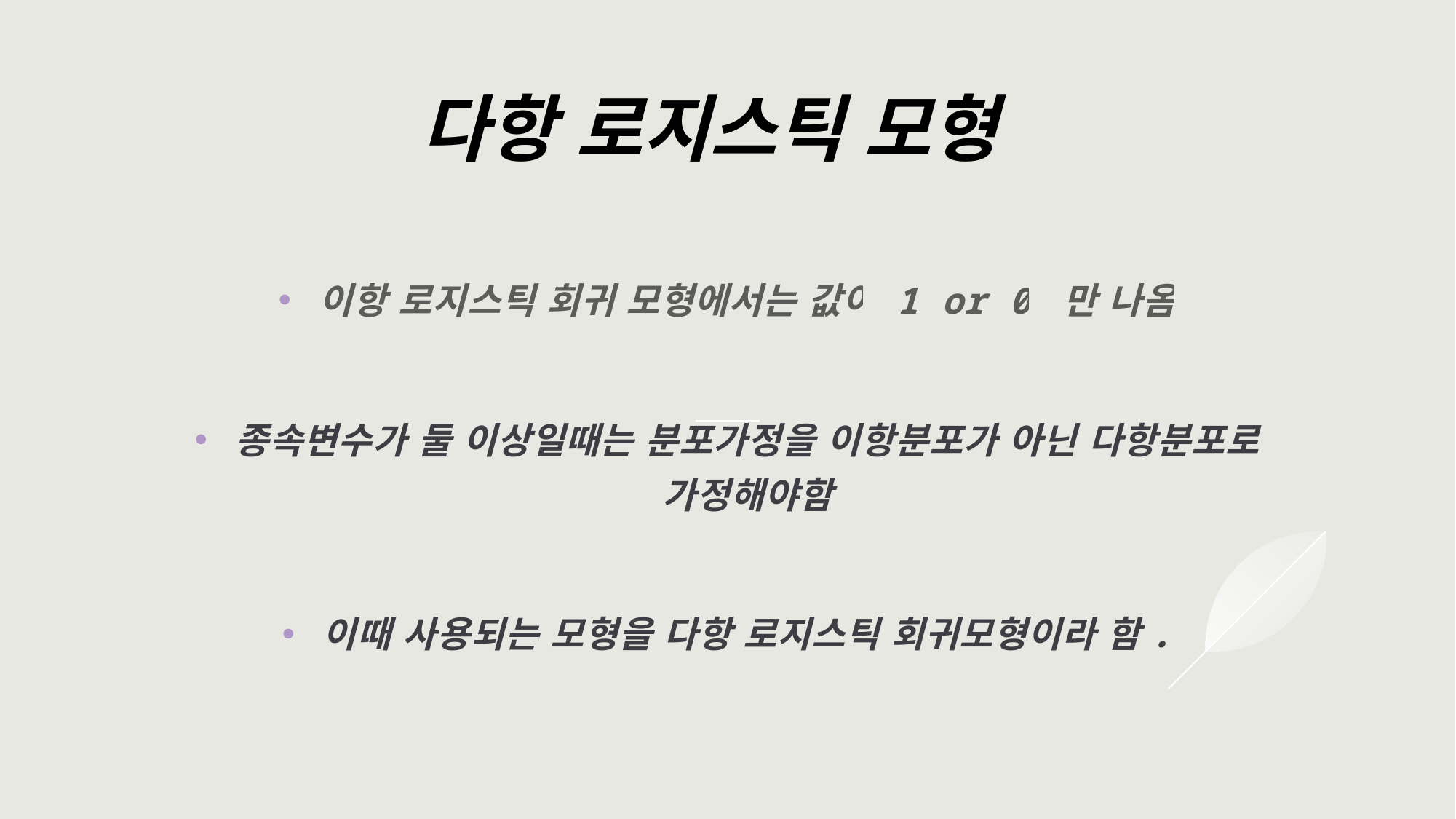

# 다항 로지스틱 모형
이항 로지스틱 회귀 모형에서는 값이 1 or 0 만 나옴

종속변수가 둘 이상일때는 분포가정을 이항분포가 아닌 다항분포로 가정해야함

이때 사용되는 모형을 다항 로지스틱 회귀모형이라 함.